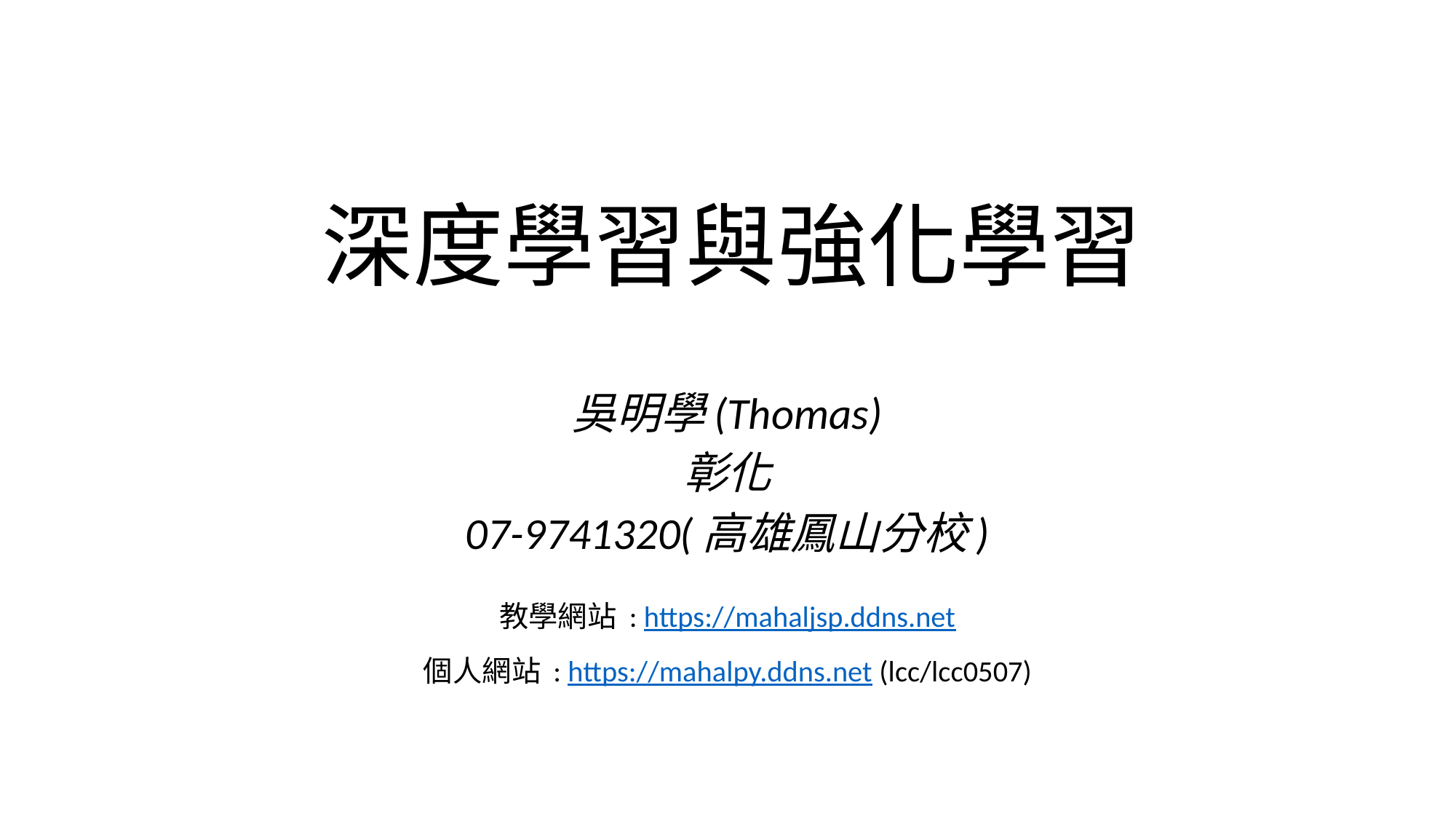

# 深度學習與強化學習
吳明學(Thomas)
彰化
07-9741320(高雄鳳山分校)

教學網站 : https://mahaljsp.ddns.net
個人網站 : https://mahalpy.ddns.net (lcc/lcc0507)